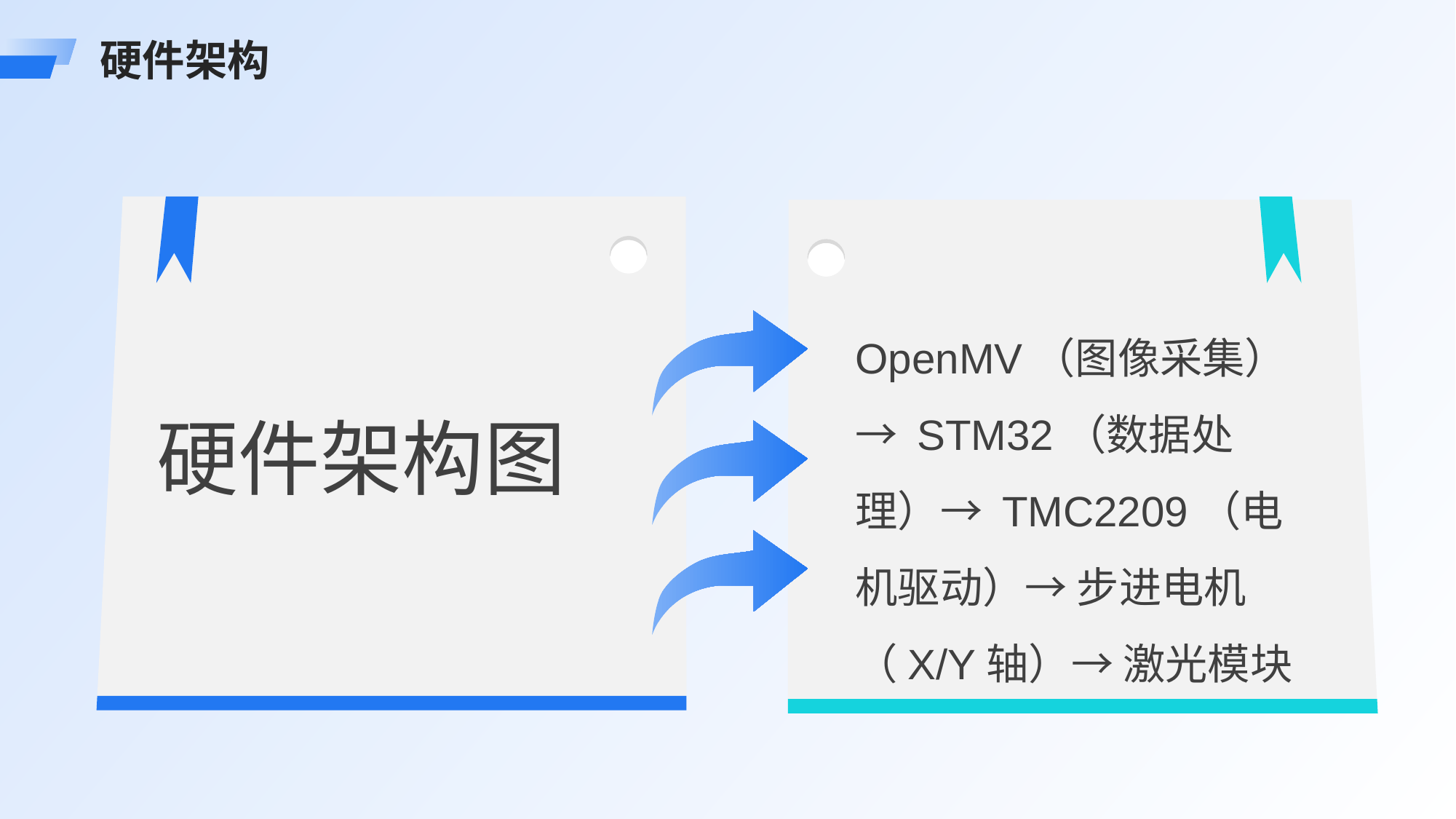

硬件架构

OpenMV（图像采集）→ STM32（数据处理）→ TMC2209（电机驱动）→ 步进电机（X/Y轴）→ 激光模块

硬件架构图